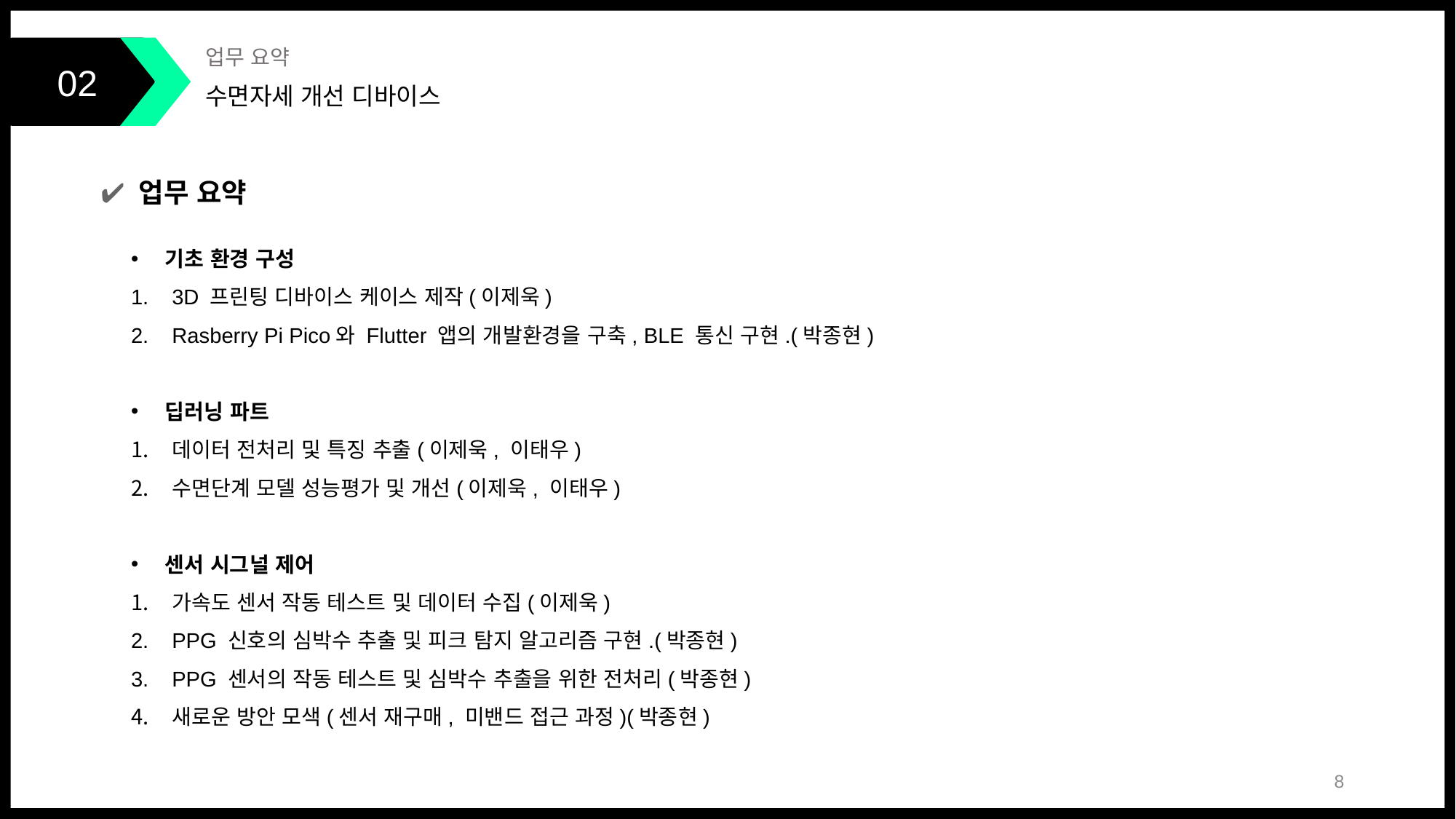

02
업무 요약
수면자세 개선 디바이스
✔ 업무 요약
기초 환경 구성
3D 프린팅 디바이스 케이스 제작(이제욱)
Rasberry Pi Pico와 Flutter 앱의 개발환경을 구축, BLE 통신 구현.(박종현)

딥러닝 파트
데이터 전처리 및 특징 추출(이제욱, 이태우)
수면단계 모델 성능평가 및 개선(이제욱, 이태우)

센서 시그널 제어
가속도 센서 작동 테스트 및 데이터 수집(이제욱)
PPG 신호의 심박수 추출 및 피크 탐지 알고리즘 구현.(박종현)
PPG 센서의 작동 테스트 및 심박수 추출을 위한 전처리(박종현)
새로운 방안 모색(센서 재구매, 미밴드 접근 과정)(박종현)

8